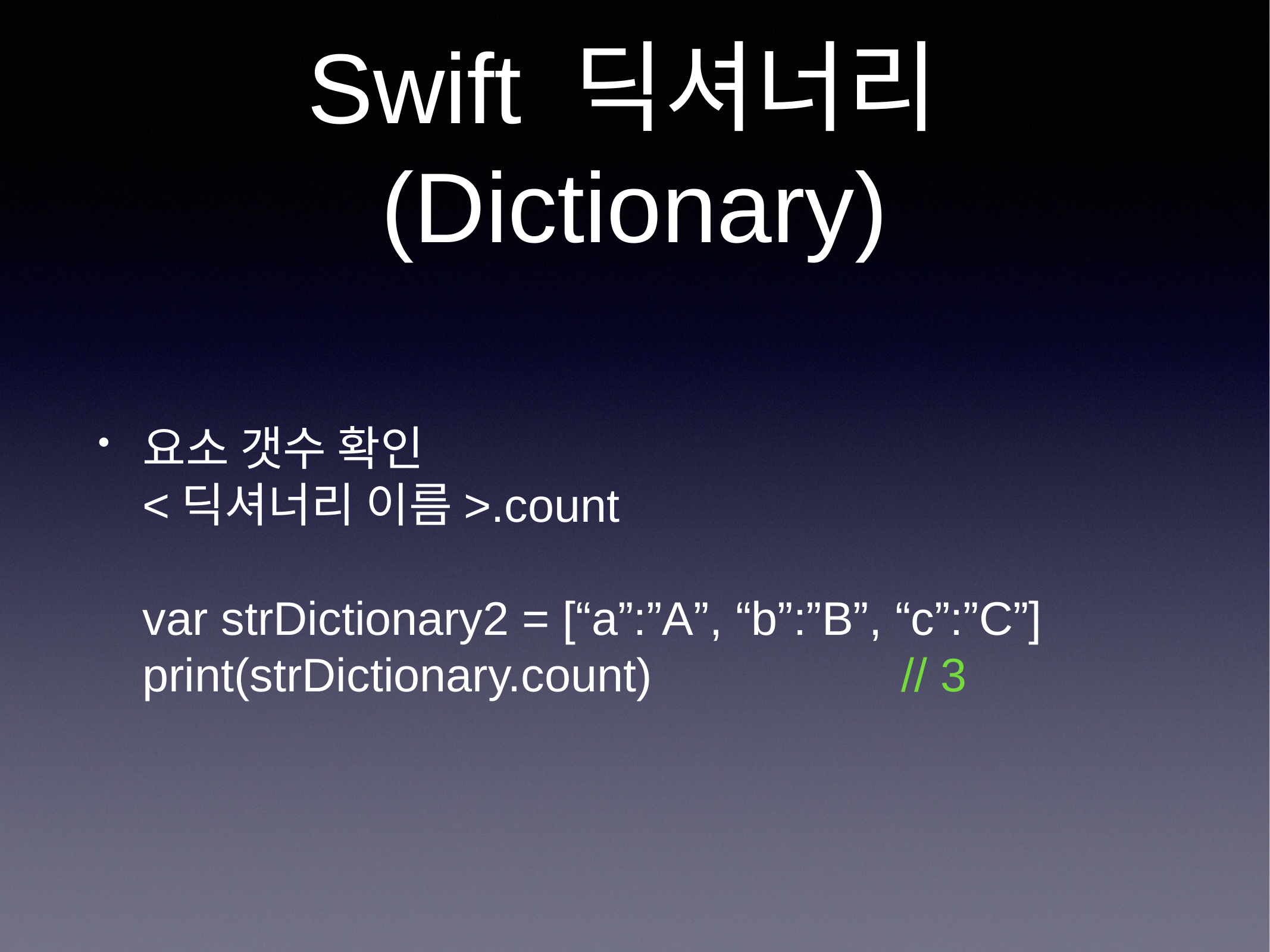

# Swift 딕셔너리(Dictionary)
요소 갯수 확인
<딕셔너리 이름>.count
var strDictionary2 = [“a”:”A”, “b”:”B”, “c”:”C”]
print(strDictionary.count)                   // 3